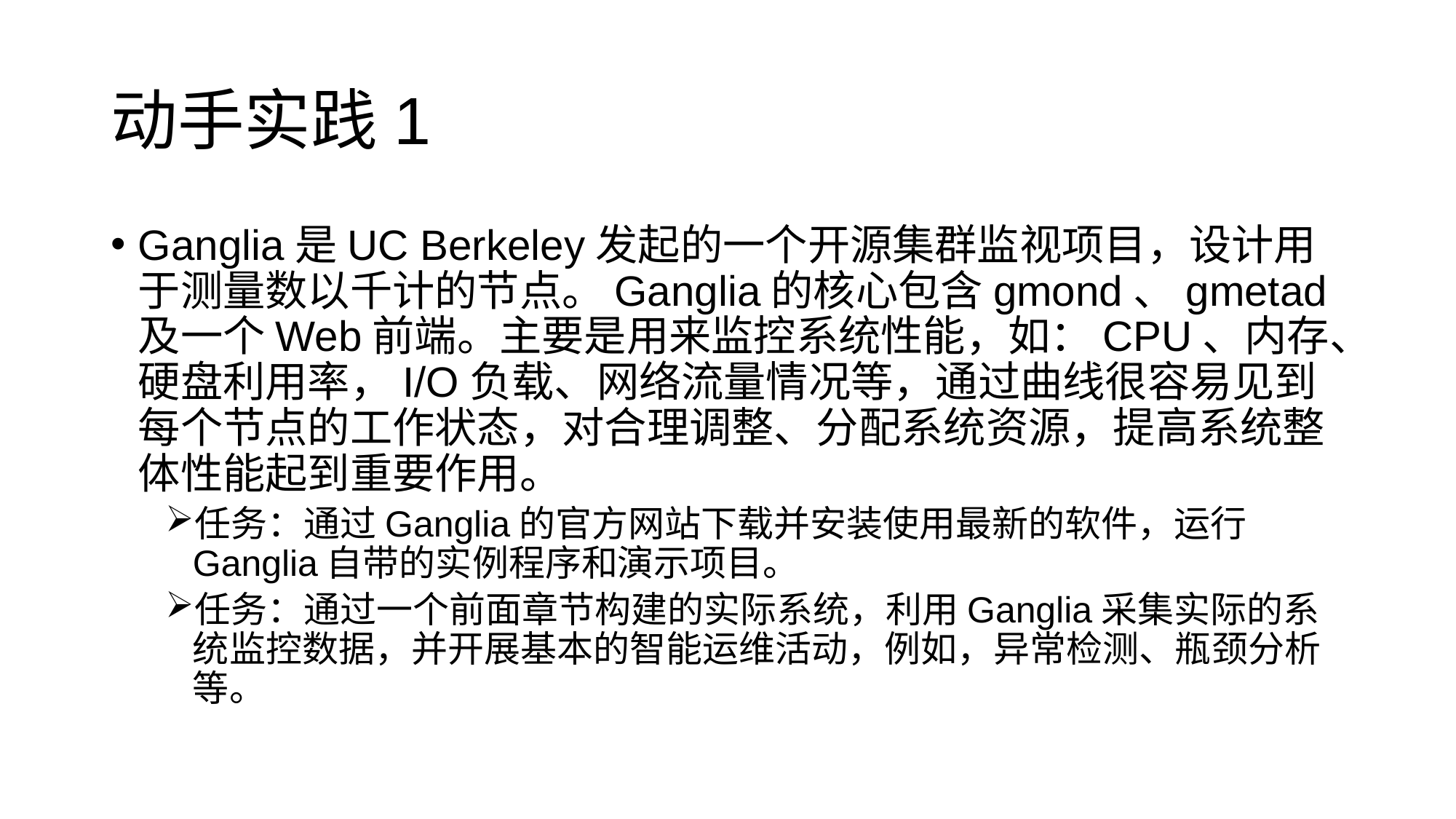

# 动手实践1
Ganglia是UC Berkeley发起的一个开源集群监视项目，设计用于测量数以千计的节点。Ganglia的核心包含gmond、gmetad及一个Web前端。主要是用来监控系统性能，如：CPU、内存、硬盘利用率，I/O负载、网络流量情况等，通过曲线很容易见到每个节点的工作状态，对合理调整、分配系统资源，提高系统整体性能起到重要作用。
任务：通过Ganglia的官方网站下载并安装使用最新的软件，运行Ganglia自带的实例程序和演示项目。
任务：通过一个前面章节构建的实际系统，利用Ganglia采集实际的系统监控数据，并开展基本的智能运维活动，例如，异常检测、瓶颈分析等。